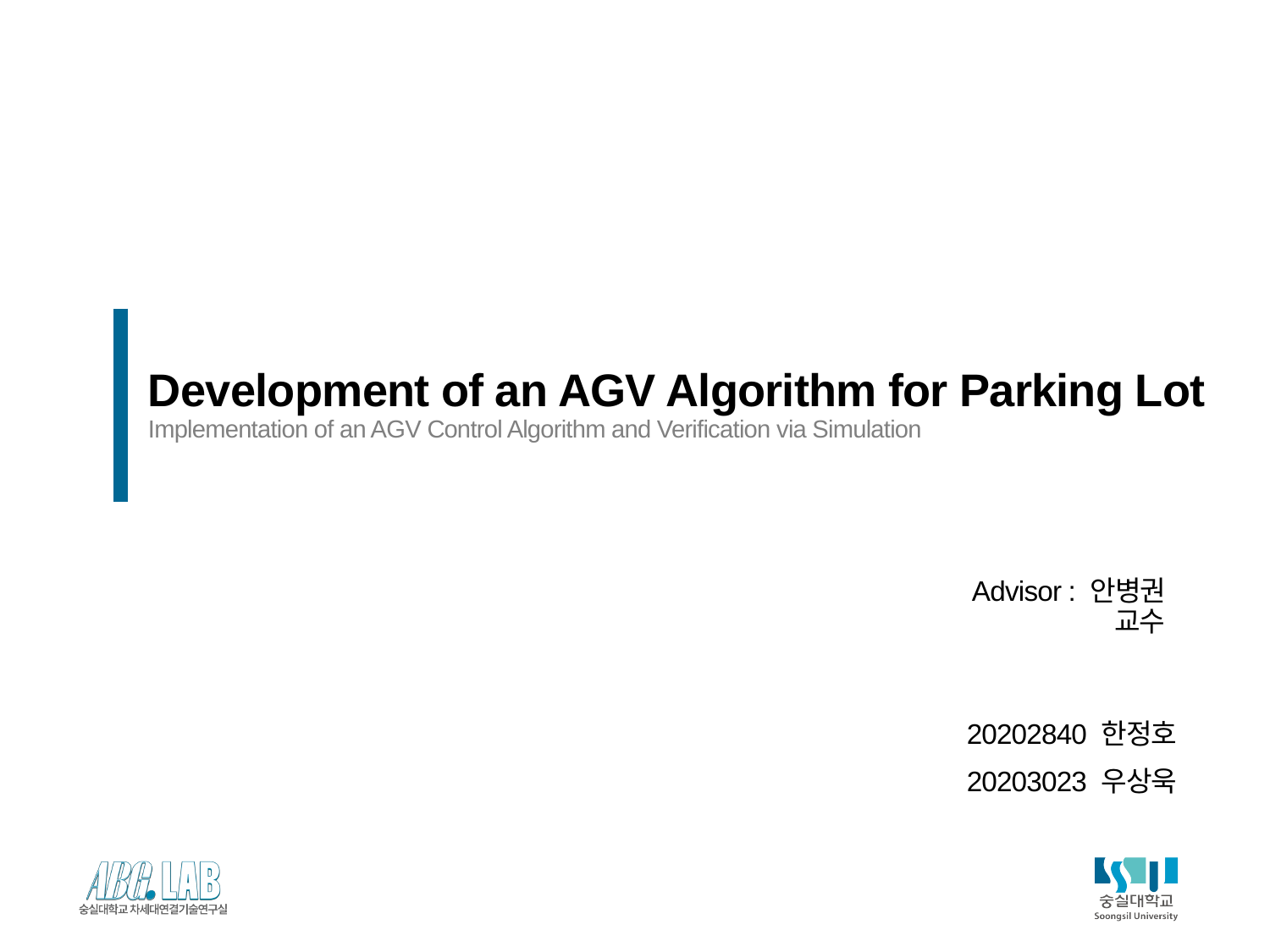

# Development of an AGV Algorithm for Parking Lot Implementation of an AGV Control Algorithm and Verification via Simulation
Advisor : 안병권 교수
20202840 한정호
20203023 우상욱